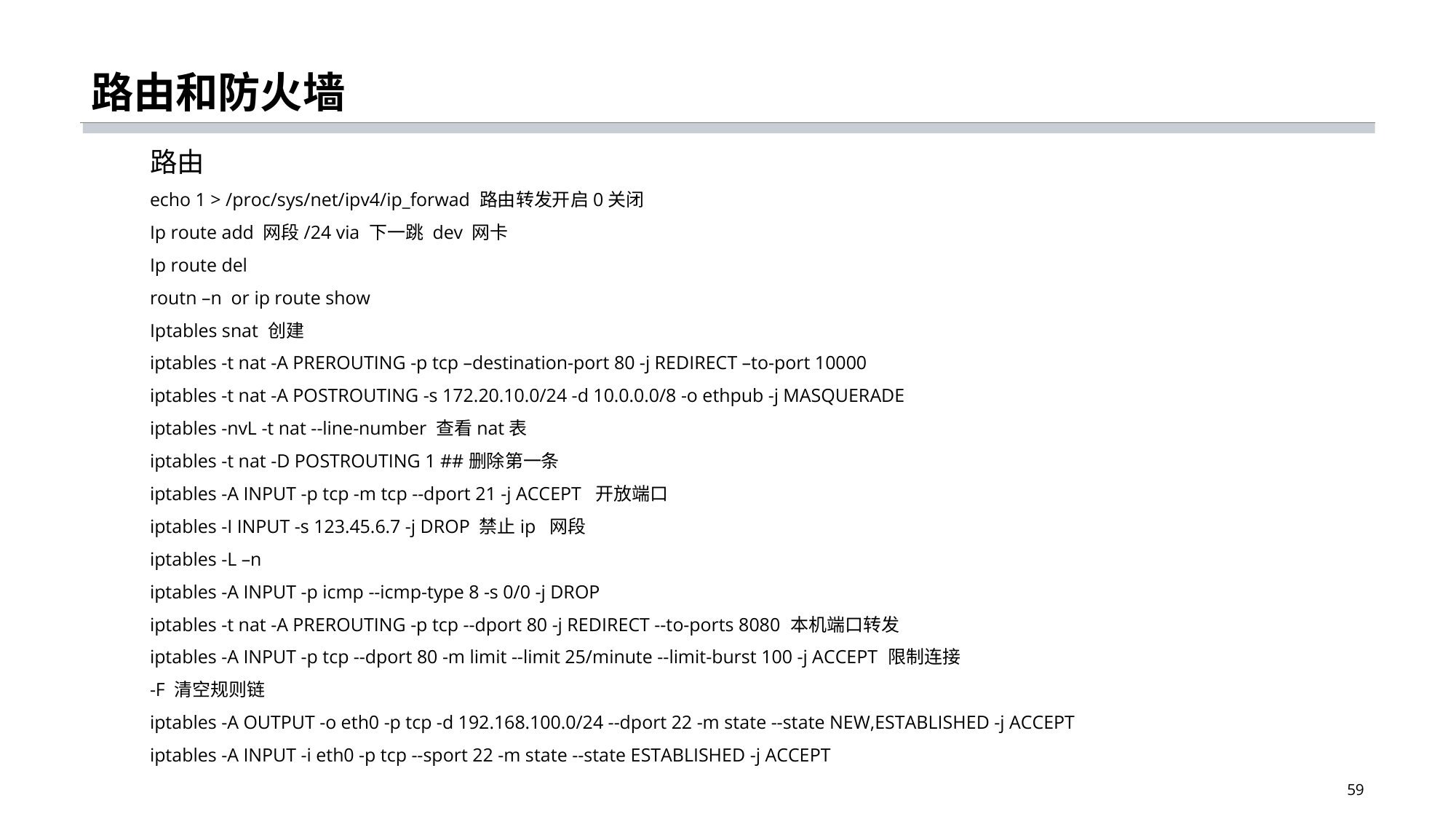

# 路由和防火墙
路由
echo 1 > /proc/sys/net/ipv4/ip_forwad 路由转发开启0关闭
Ip route add 网段/24 via 下一跳 dev 网卡
Ip route del
routn –n  or ip route show
Iptables snat 创建
iptables -t nat -A PREROUTING -p tcp –destination-port 80 -j REDIRECT –to-port 10000
iptables -t nat -A POSTROUTING -s 172.20.10.0/24 -d 10.0.0.0/8 -o ethpub -j MASQUERADE
iptables -nvL -t nat --line-number 查看nat表
iptables -t nat -D POSTROUTING 1 ##删除第一条
iptables -A INPUT -p tcp -m tcp --dport 21 -j ACCEPT  开放端口
iptables -I INPUT -s 123.45.6.7 -j DROP 禁止ip  网段
iptables -L –n
iptables -A INPUT -p icmp --icmp-type 8 -s 0/0 -j DROP
iptables -t nat -A PREROUTING -p tcp --dport 80 -j REDIRECT --to-ports 8080 本机端口转发
iptables -A INPUT -p tcp --dport 80 -m limit --limit 25/minute --limit-burst 100 -j ACCEPT 限制连接
-F 清空规则链
iptables -A OUTPUT -o eth0 -p tcp -d 192.168.100.0/24 --dport 22 -m state --state NEW,ESTABLISHED -j ACCEPT
iptables -A INPUT -i eth0 -p tcp --sport 22 -m state --state ESTABLISHED -j ACCEPT
59